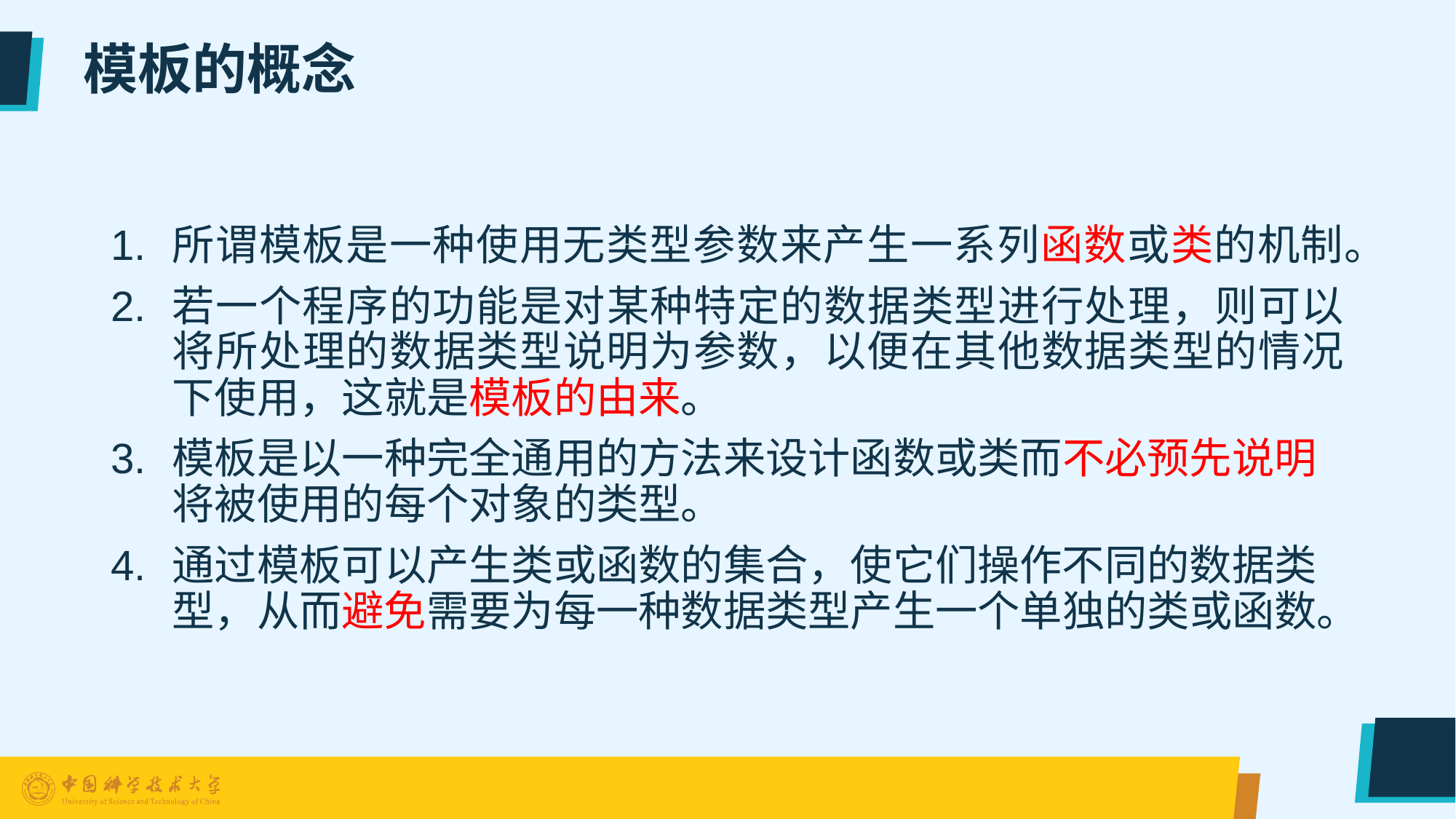

# 模板的概念
所谓模板是一种使用无类型参数来产生一系列函数或类的机制。
若一个程序的功能是对某种特定的数据类型进行处理，则可以将所处理的数据类型说明为参数，以便在其他数据类型的情况下使用，这就是模板的由来。
模板是以一种完全通用的方法来设计函数或类而不必预先说明将被使用的每个对象的类型。
通过模板可以产生类或函数的集合，使它们操作不同的数据类型，从而避免需要为每一种数据类型产生一个单独的类或函数。